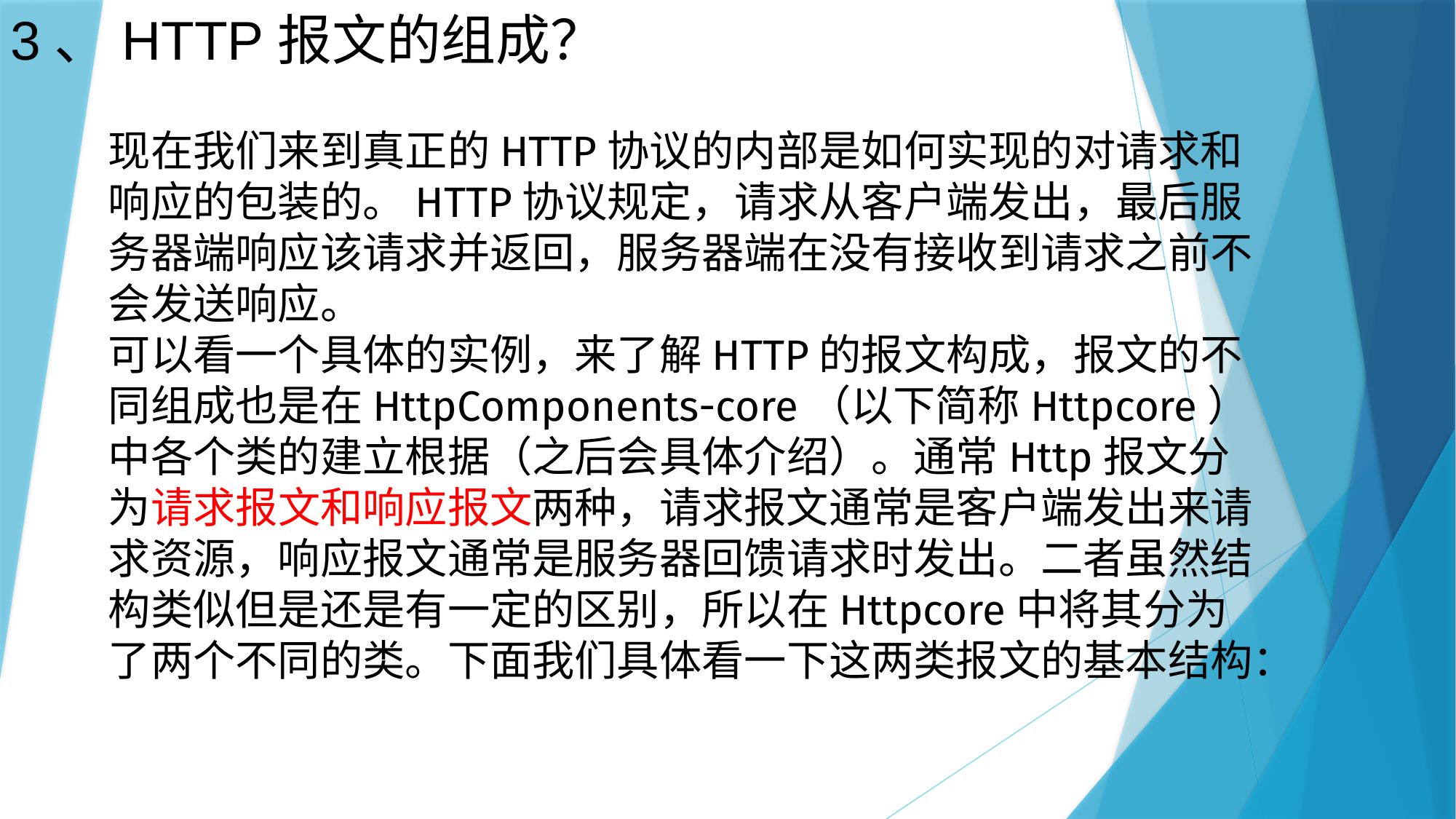

3、HTTP报文的组成？
现在我们来到真正的HTTP协议的内部是如何实现的对请求和响应的包装的。HTTP协议规定，请求从客户端发出，最后服务器端响应该请求并返回，服务器端在没有接收到请求之前不会发送响应。
可以看一个具体的实例，来了解HTTP的报文构成，报文的不同组成也是在HttpComponents-core（以下简称Httpcore）中各个类的建立根据（之后会具体介绍）。通常Http报文分为请求报文和响应报文两种，请求报文通常是客户端发出来请求资源，响应报文通常是服务器回馈请求时发出。二者虽然结构类似但是还是有一定的区别，所以在Httpcore中将其分为了两个不同的类。下面我们具体看一下这两类报文的基本结构：